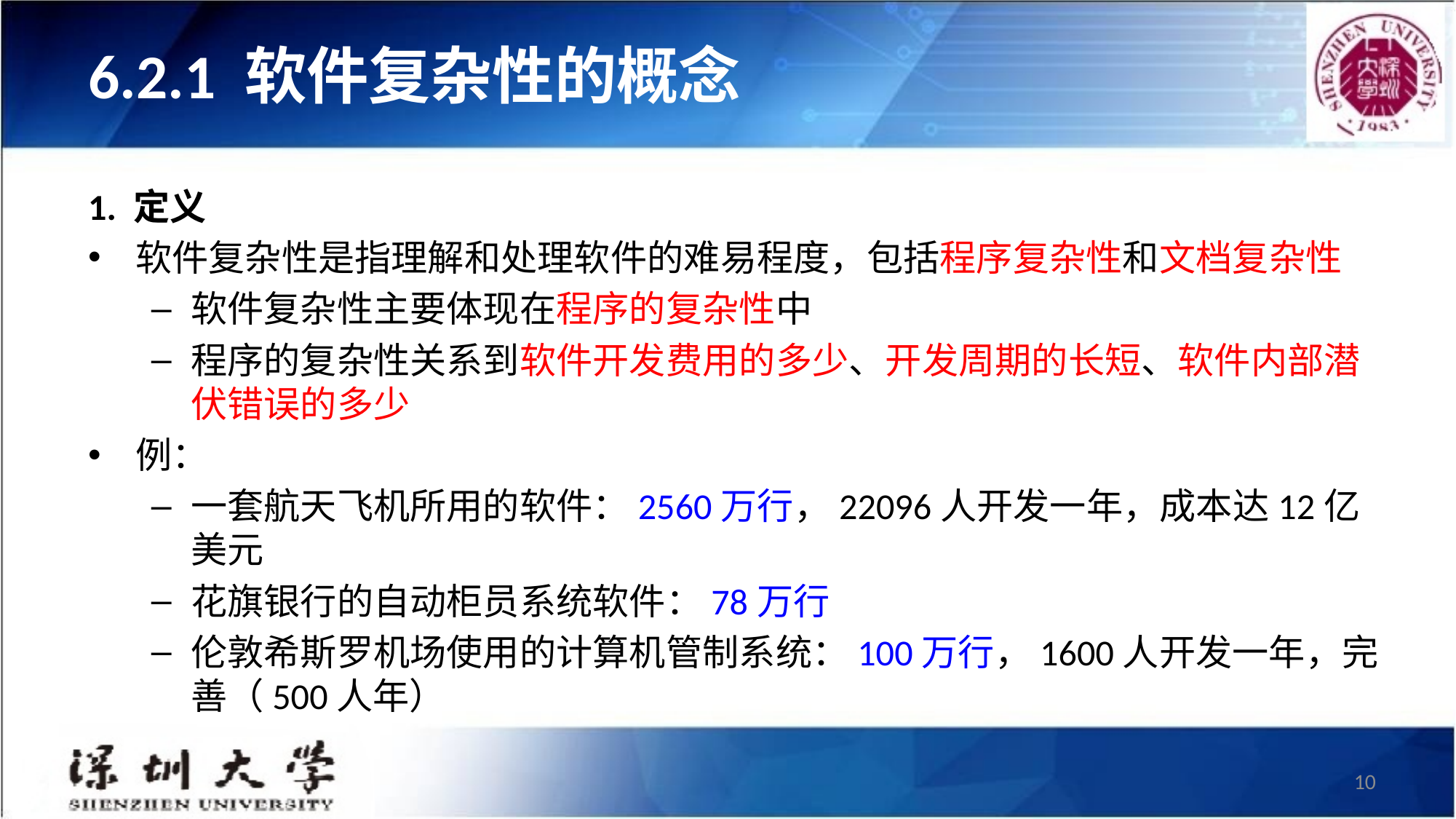

# 6.2.1 软件复杂性的概念
1. 定义
软件复杂性是指理解和处理软件的难易程度，包括程序复杂性和文档复杂性
软件复杂性主要体现在程序的复杂性中
程序的复杂性关系到软件开发费用的多少、开发周期的长短、软件内部潜伏错误的多少
例：
一套航天飞机所用的软件：2560万行，22096人开发一年，成本达12亿美元
花旗银行的自动柜员系统软件：78万行
伦敦希斯罗机场使用的计算机管制系统：100万行，1600人开发一年，完善（500人年）

10